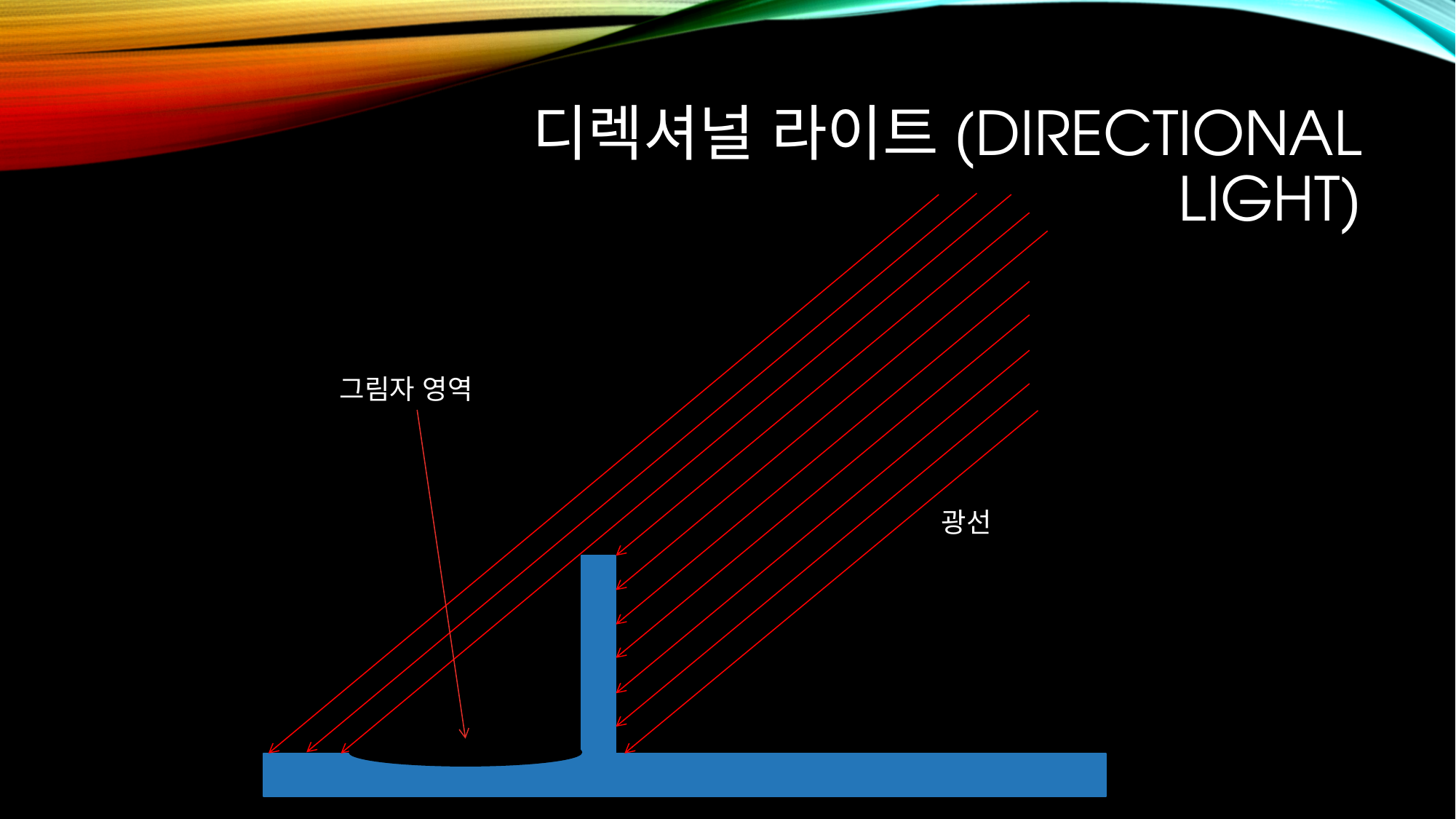

# 디렉셔널 라이트(Directional Light)
그림자 영역
광선